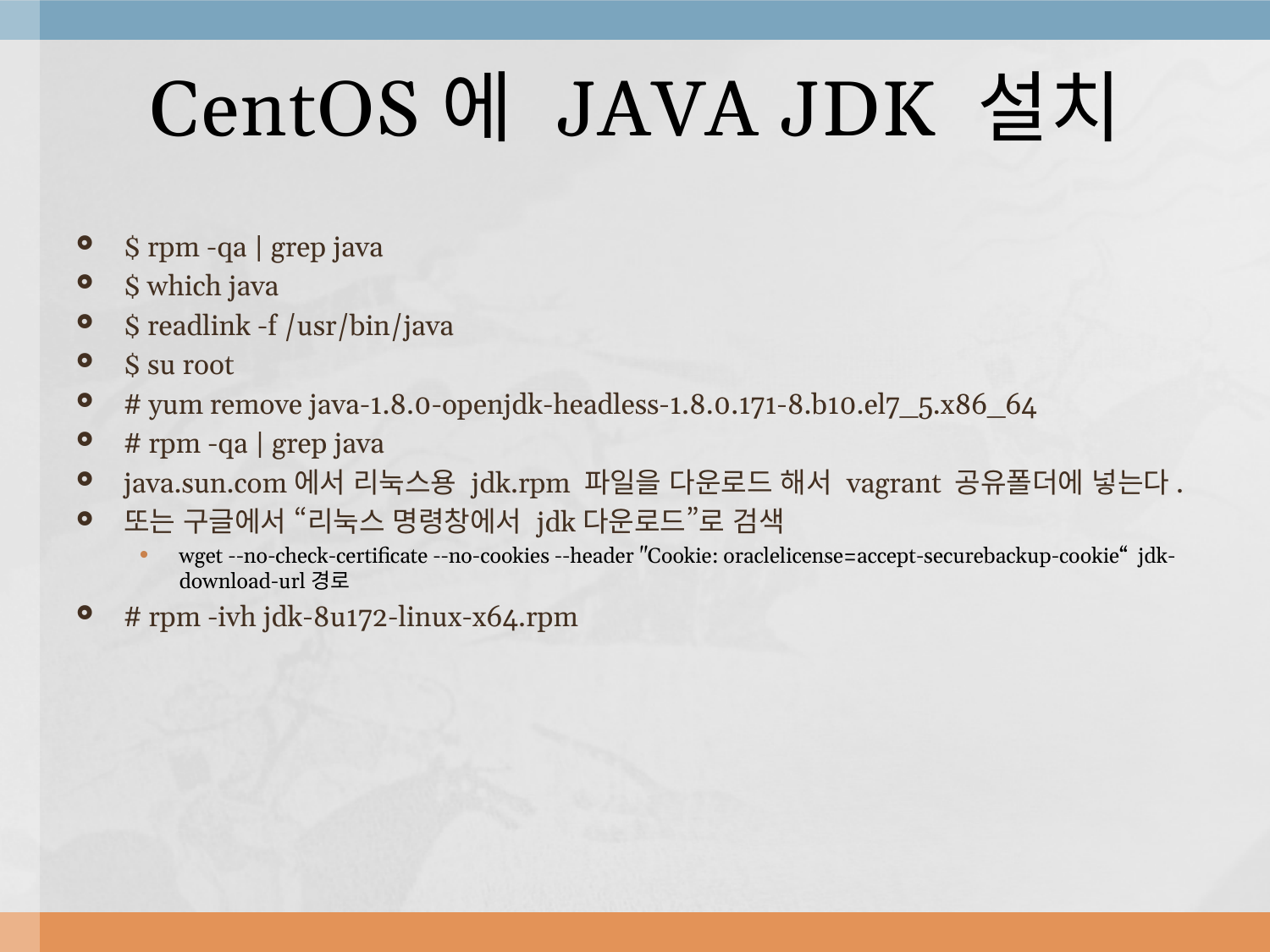

# CentOS에 JAVA JDK 설치
$ rpm -qa | grep java
$ which java
$ readlink -f /usr/bin/java
$ su root
# yum remove java-1.8.0-openjdk-headless-1.8.0.171-8.b10.el7_5.x86_64
# rpm -qa | grep java
java.sun.com에서 리눅스용 jdk.rpm 파일을 다운로드 해서 vagrant 공유폴더에 넣는다.
또는 구글에서 “리눅스 명령창에서 jdk다운로드”로 검색
wget --no-check-certificate --no-cookies --header "Cookie: oraclelicense=accept-securebackup-cookie“  jdk-download-url경로
# rpm -ivh jdk-8u172-linux-x64.rpm